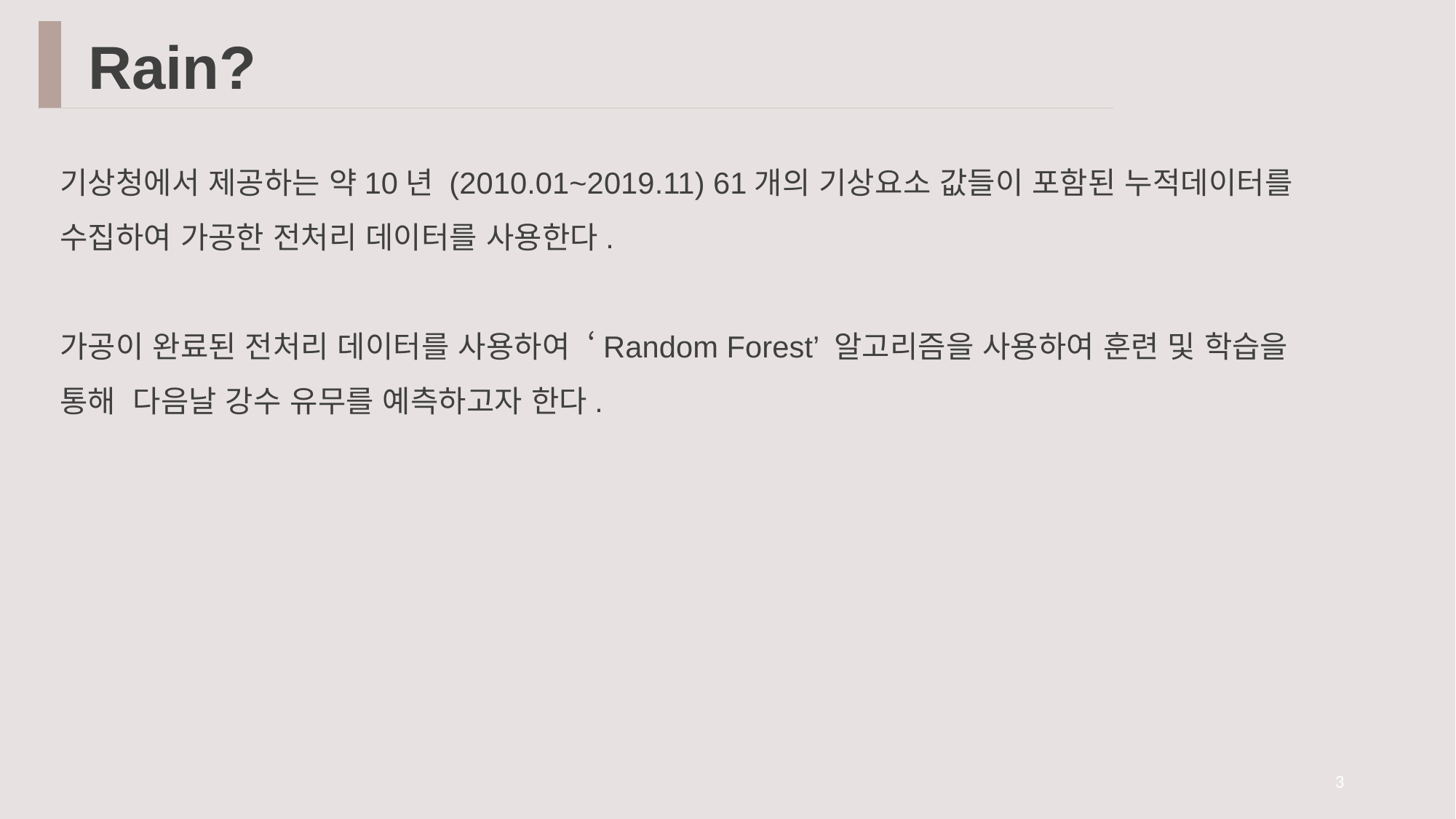

Rain?
기상청에서 제공하는 약10년 (2010.01~2019.11) 61개의 기상요소 값들이 포함된 누적데이터를 수집하여 가공한 전처리 데이터를 사용한다.

가공이 완료된 전처리 데이터를 사용하여  ‘Random Forest’ 알고리즘을 사용하여 훈련 및 학습을 통해  다음날 강수 유무를 예측하고자 한다.

3